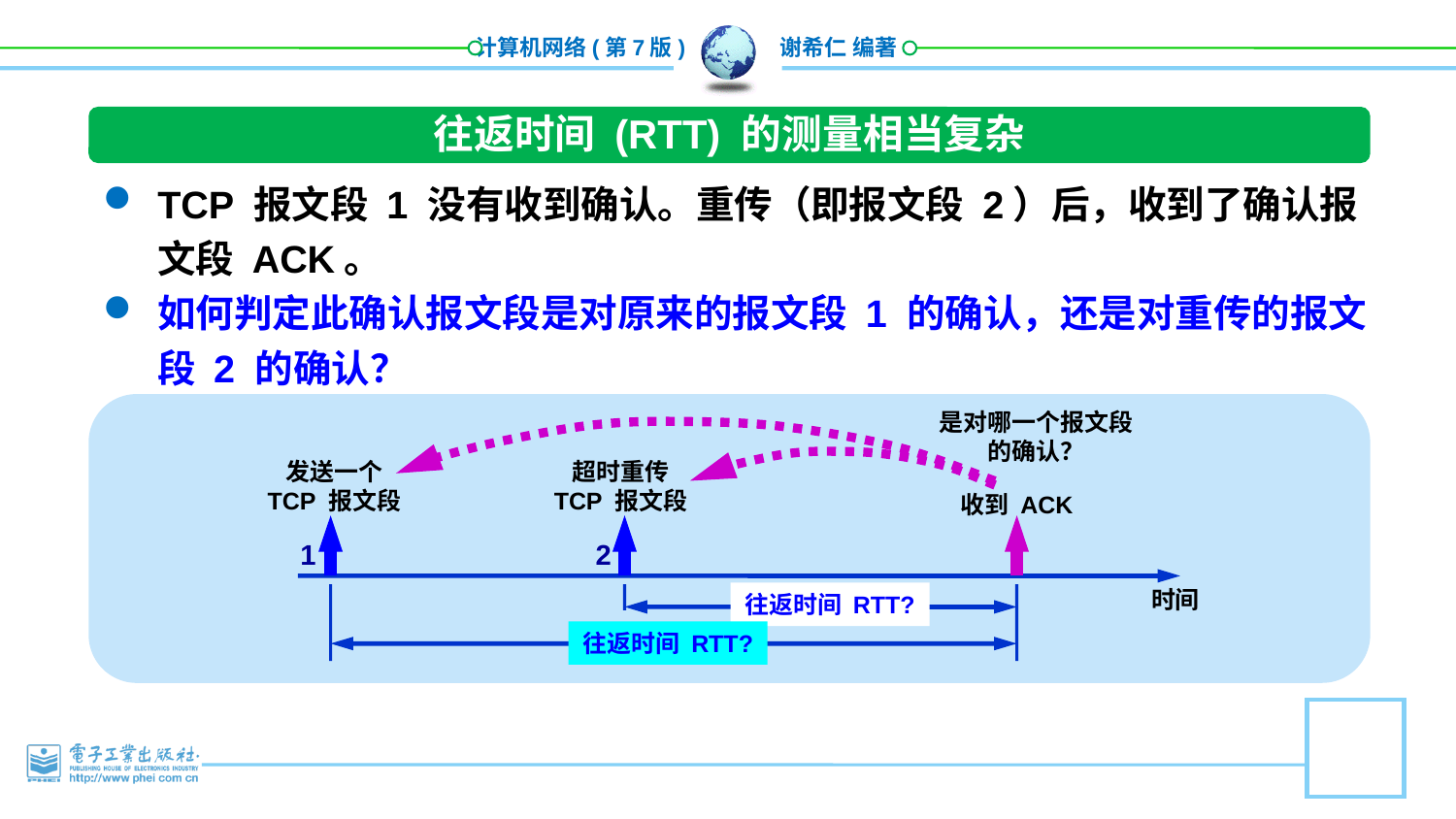

往返时间 (RTT) 的测量相当复杂

TCP 报文段 1 没有收到确认。重传（即报文段 2）后，收到了确认报文段 ACK。
如何判定此确认报文段是对原来的报文段 1 的确认，还是对重传的报文段 2 的确认？

是对哪一个报文段
的确认？

发送一个
TCP 报文段
超时重传
TCP 报文段

收到 ACK
1
2

时间
往返时间 RTT?

往返时间 RTT?